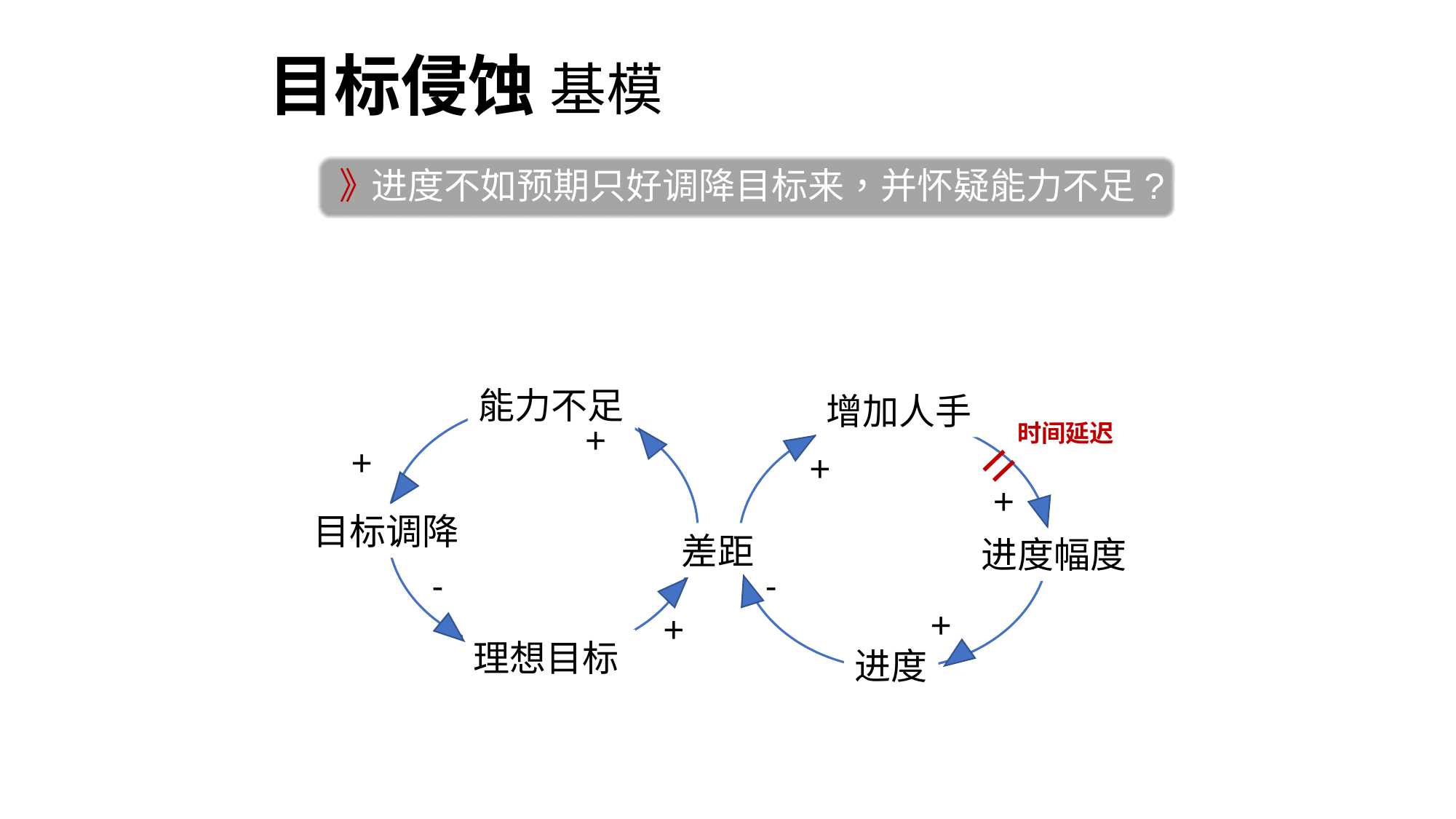

# 目标侵蚀 基模

》
进度不如预期只好调降目标来，并怀疑能力不足?
能力不足
增加人手

+
时间延迟

=

+
+
+

目标调降
差距
进度幅度
-
-

+
+

理想目标
进度